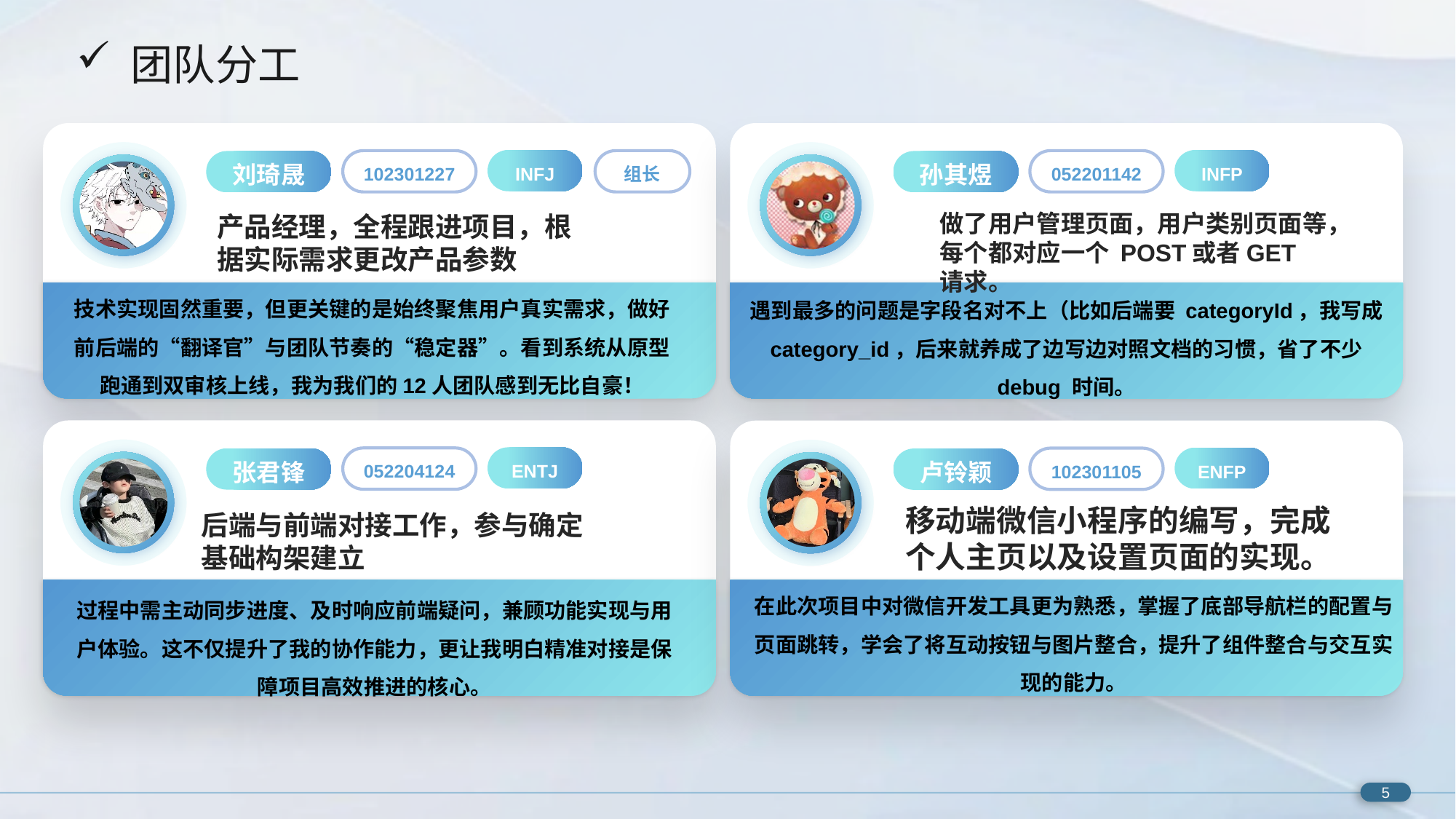

团队分工

孙其煜

INFP

052201142
做了用户管理页面，用户类别页面等，每个都对应一个 POST或者GET 请求。
遇到最多的问题是字段名对不上（比如后端要 categoryId，我写成 category_id，后来就养成了边写边对照文档的习惯，省了不少 debug 时间。

刘琦晟

INFJ

102301227

组长
产品经理，全程跟进项目，根据实际需求更改产品参数
技术实现固然重要，但更关键的是始终聚焦用户真实需求，做好前后端的“翻译官”与团队节奏的“稳定器”。看到系统从原型跑通到双审核上线，我为我们的12人团队感到无比自豪！

张君锋

ENTJ

052204124
后端与前端对接工作，参与确定基础构架建立
过程中需主动同步进度、及时响应前端疑问，兼顾功能实现与用户体验。这不仅提升了我的协作能力，更让我明白精准对接是保障项目高效推进的核心。

卢铃颖

ENFP

102301105
移动端微信小程序的编写，完成个人主页以及设置页面的实现。
在此次项目中对微信开发工具更为熟悉，掌握了底部导航栏的配置与页面跳转，学会了将互动按钮与图片整合，提升了组件整合与交互实现的能力。